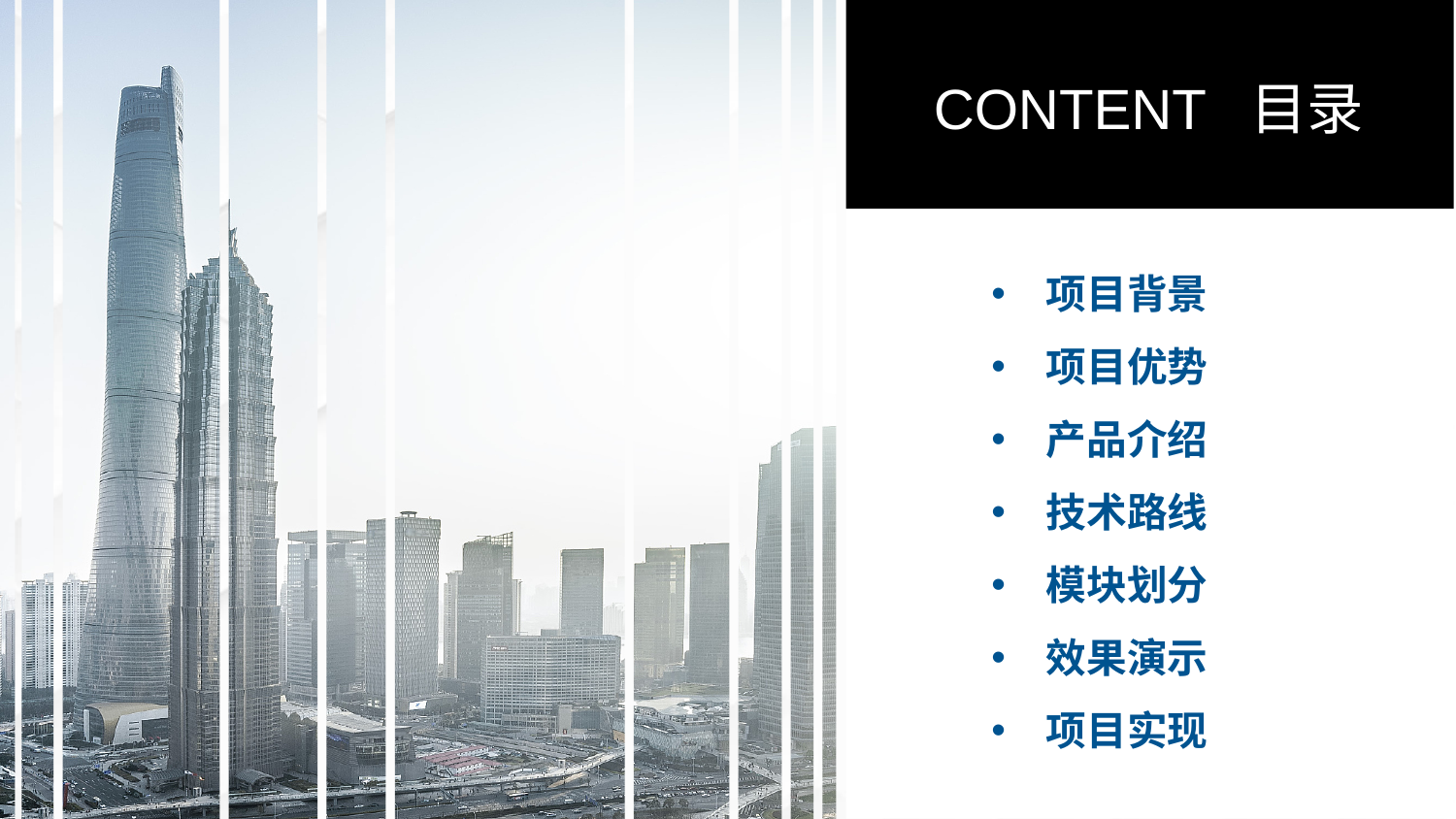

CONTENT  目录

项目背景
项目优势
产品介绍
技术路线
模块划分
效果演示
项目实现